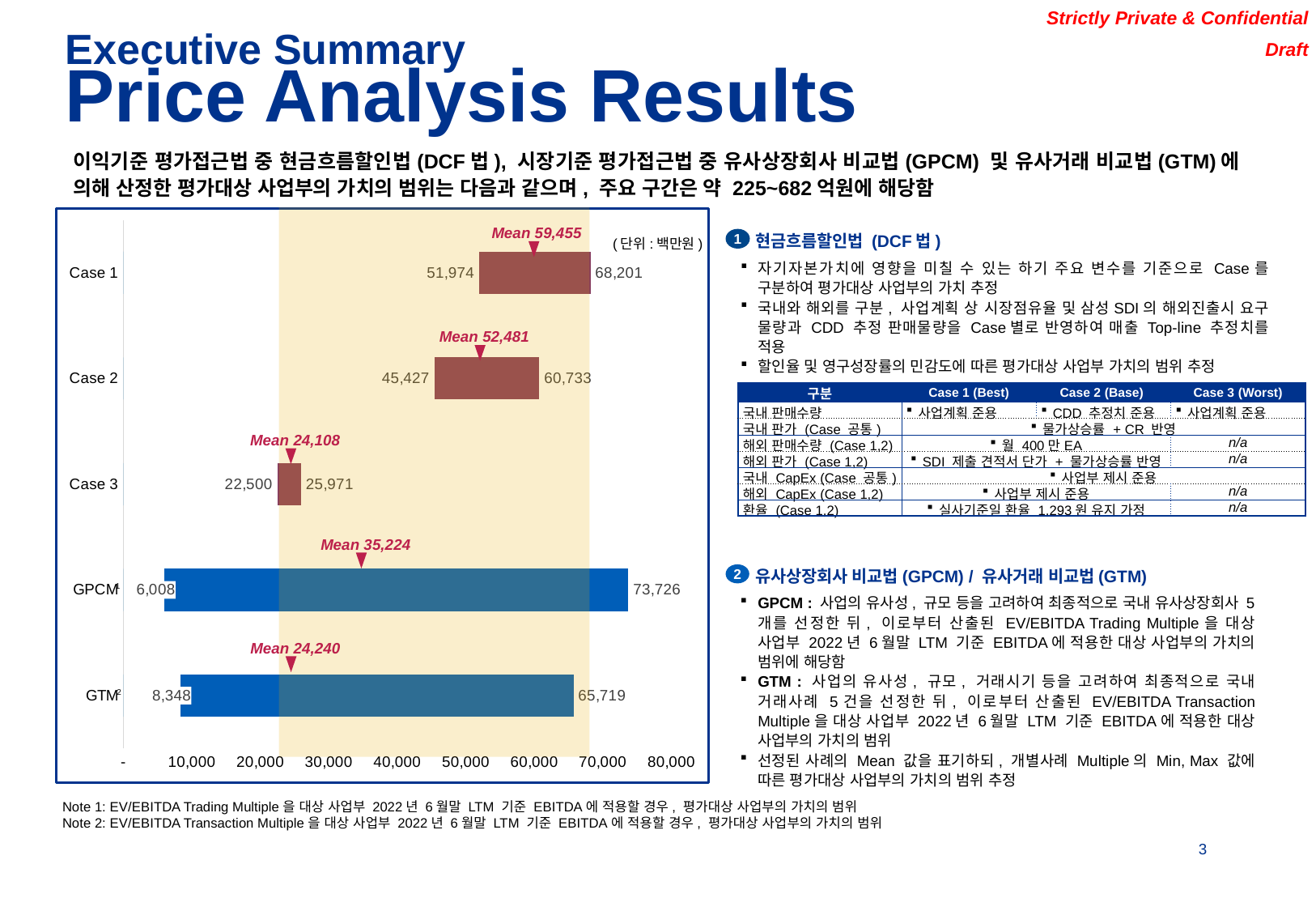

Executive Summary
Price Analysis Results
이익기준 평가접근법 중 현금흐름할인법(DCF법), 시장기준 평가접근법 중 유사상장회사 비교법(GPCM) 및 유사거래 비교법(GTM)에 의해 산정한 평가대상 사업부의 가치의 범위는 다음과 같으며, 주요 구간은 약 225~682억원에 해당함

### Chart

| Category | start | min | max | d |
|---|---|---|---|---|
| GTM | 0.0 | 8348.0 | 57371.0 | 65719.0 |
| GPCM | 0.0 | 6008.0 | 67718.0 | 73726.0 |
| Case 3 | 0.0 | 22500.0 | 3471.0 | 25971.0 |
| Case 2 | 0.0 | 45427.0 | 15306.0 | 60733.0 |
| Case 1 | 0.0 | 51974.0 | 16227.0 | 68201.0 |
Mean 59,455
현금흐름할인법 (DCF법)
1
자기자본가치에 영향을 미칠 수 있는 하기 주요 변수를 기준으로 Case를 구분하여 평가대상 사업부의 가치 추정
국내와 해외를 구분, 사업계획 상 시장점유율 및 삼성SDI의 해외진출시 요구 물량과 CDD 추정 판매물량을 Case별로 반영하여 매출 Top-line 추정치를 적용
할인율 및 영구성장률의 민감도에 따른 평가대상 사업부 가치의 범위 추정
(단위:백만원)

Mean 52,481

| 구분 | Case 1 (Best) | Case 2 (Base) | Case 3 (Worst) |
| --- | --- | --- | --- |
| 국내 판매수량 | 사업계획 준용 | CDD 추정치 준용 | 사업계획 준용 |
| 국내 판가 (Case 공통) | 물가상승률 + CR 반영 |  |  |
| 해외 판매수량 (Case 1,2) | 월 400만EA |  | n/a |
| 해외 판가 (Case 1,2) | SDI 제출 견적서 단가 + 물가상승률 반영 |  | n/a |
| 국내 CapEx (Case 공통) | 사업부 제시 준용 |  |  |
| 해외 CapEx (Case 1,2) | 사업부 제시 준용 |  | n/a |
| 환율 (Case 1,2) | 실사기준일 환율 1,293원 유지 가정 |  | n/a |
Mean 24,108

Mean 35,224

유사상장회사 비교법(GPCM) / 유사거래 비교법(GTM)
2
GPCM : 사업의 유사성, 규모 등을 고려하여 최종적으로 국내 유사상장회사 5개를 선정한 뒤, 이로부터 산출된 EV/EBITDA Trading Multiple을 대상 사업부 2022년 6월말 LTM 기준 EBITDA에 적용한 대상 사업부의 가치의 범위에 해당함
GTM : 사업의 유사성, 규모, 거래시기 등을 고려하여 최종적으로 국내 거래사례 5건을 선정한 뒤, 이로부터 산출된 EV/EBITDA Transaction Multiple을 대상 사업부 2022년 6월말 LTM 기준 EBITDA에 적용한 대상 사업부의 가치의 범위
선정된 사례의 Mean 값을 표기하되, 개별사례 Multiple의 Min, Max 값에 따른 평가대상 사업부의 가치의 범위 추정
1
Mean 24,240

2
Note 1: EV/EBITDA Trading Multiple을 대상 사업부 2022년 6월말 LTM 기준 EBITDA에 적용할 경우, 평가대상 사업부의 가치의 범위
Note 2: EV/EBITDA Transaction Multiple을 대상 사업부 2022년 6월말 LTM 기준 EBITDA에 적용할 경우, 평가대상 사업부의 가치의 범위